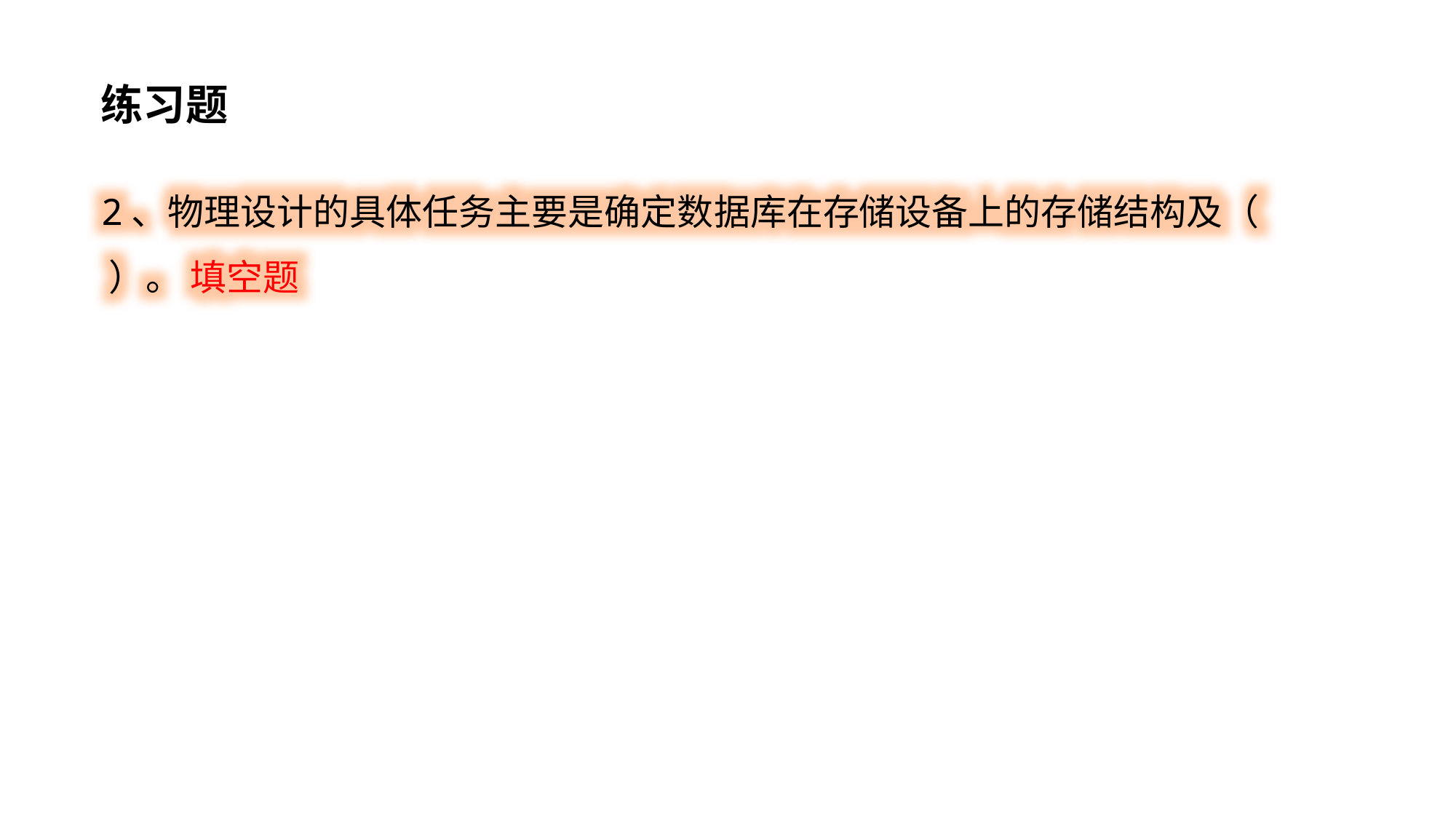

练习题
2、物理设计的具体任务主要是确定数据库在存储设备上的存储结构及（      ）。 填空题